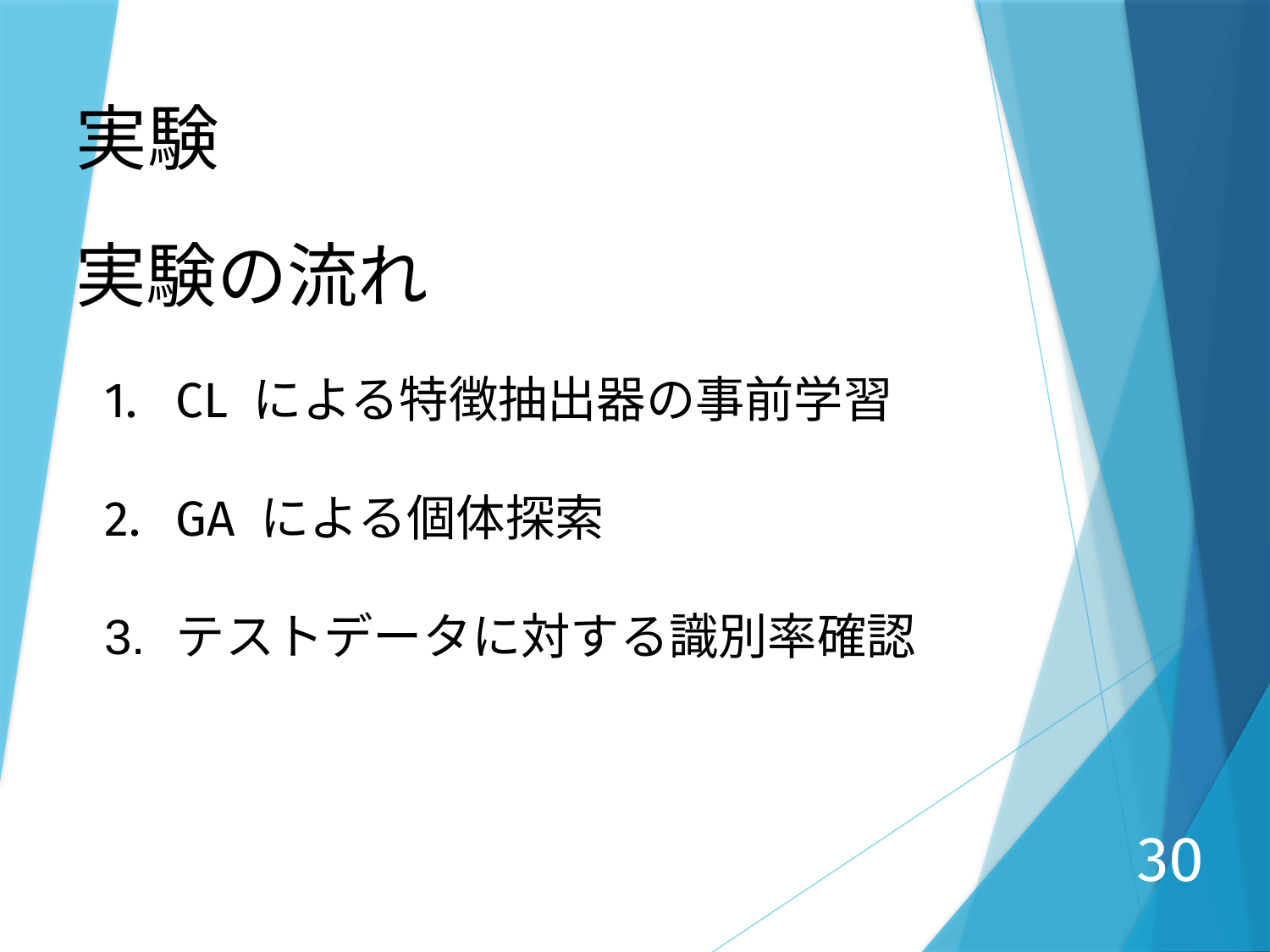

実験
実験の流れ
CL による特徴抽出器の事前学習

GA による個体探索

テストデータに対する識別率確認
30